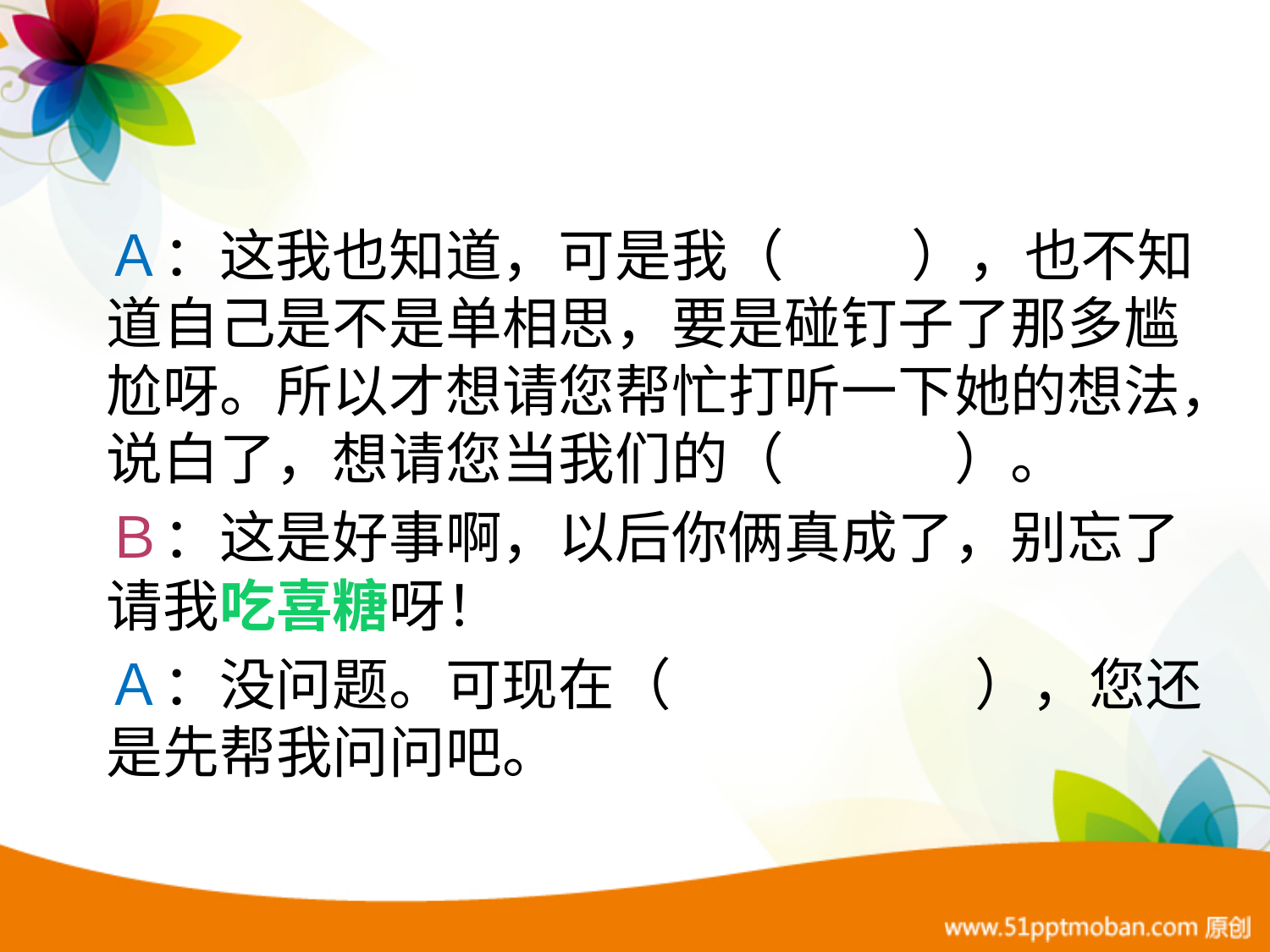

Ａ：这我也知道，可是我（          ），也不知道自己是不是单相思，要是碰钉子了那多尴尬呀。所以才想请您帮忙打听一下她的想法，说白了，想请您当我们的（　　　）。
Ｂ：这是好事啊，以后你俩真成了，别忘了请我吃喜糖呀！
Ａ：没问题。可现在（                        ），您还是先帮我问问吧。